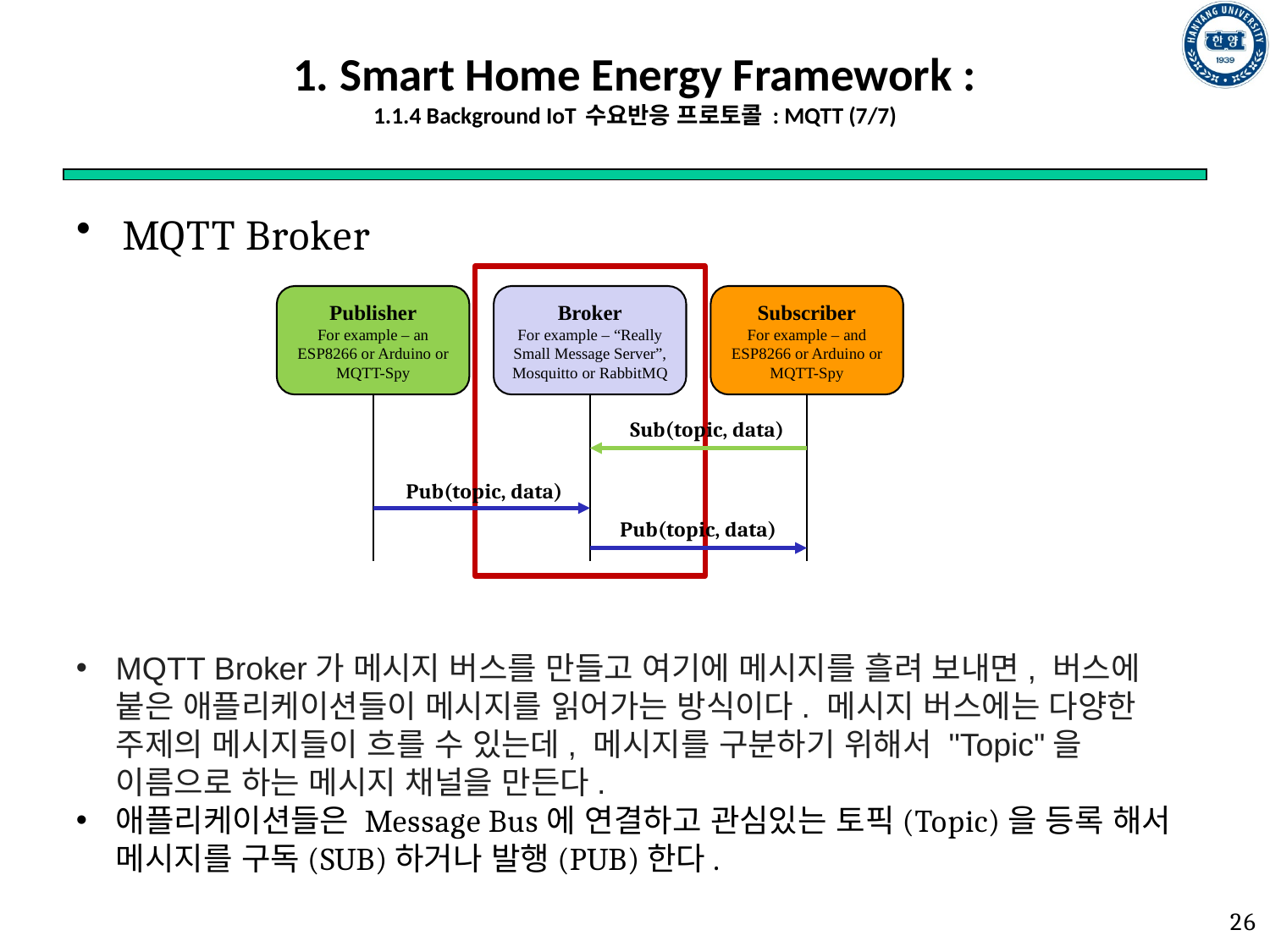

# 1. Smart Home Energy Framework : 1.1.4 Background IoT 수요반응 프로토콜 : MQTT (7/7)
MQTT Broker

Publisher
For example – an
ESP8266 or Arduino or
MQTT-Spy
Broker
For example – “Really
Small Message Server”,
Mosquitto or RabbitMQ
Subscriber
For example – and
ESP8266 or Arduino or
MQTT-Spy
Sub(topic, data)
Pub(topic, data)
Pub(topic, data)
MQTT Broker가 메시지 버스를 만들고 여기에 메시지를 흘려 보내면, 버스에 붙은 애플리케이션들이 메시지를 읽어가는 방식이다. 메시지 버스에는 다양한 주제의 메시지들이 흐를 수 있는데, 메시지를 구분하기 위해서 "Topic"을 이름으로 하는 메시지 채널을 만든다.
애플리케이션들은 Message Bus에 연결하고 관심있는 토픽(Topic)을 등록 해서 메시지를 구독(SUB)하거나 발행(PUB)한다.
26